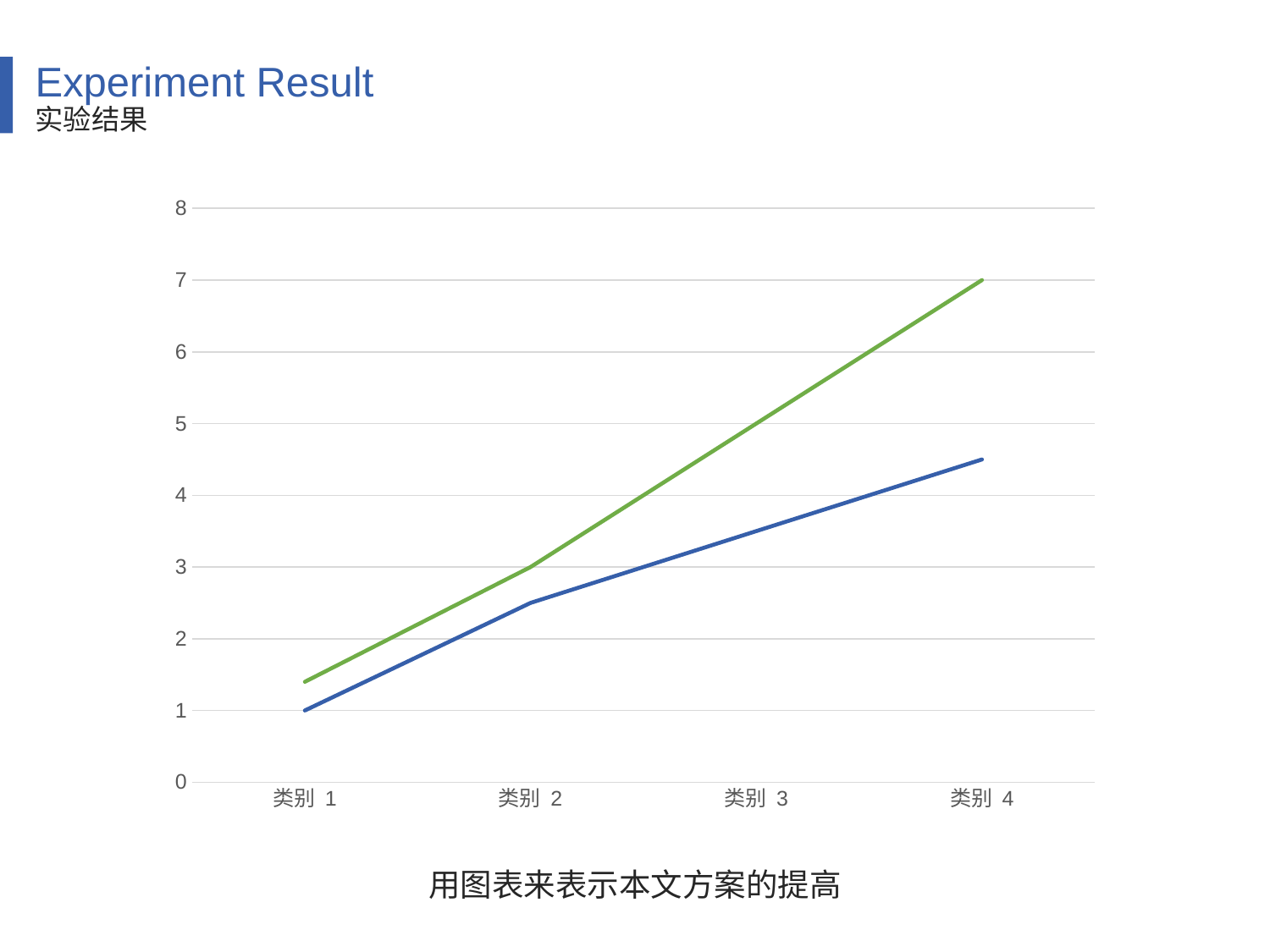

Experiment Result
实验结果

### Chart

| Category | 系列 1 | 系列 2 |
|---|---|---|
| 类别 1 | 1.0 | 1.4 |
| 类别 2 | 2.5 | 3.0 |
| 类别 3 | 3.5 | 5.0 |
| 类别 4 | 4.5 | 7.0 |
用图表来表示本文方案的提高